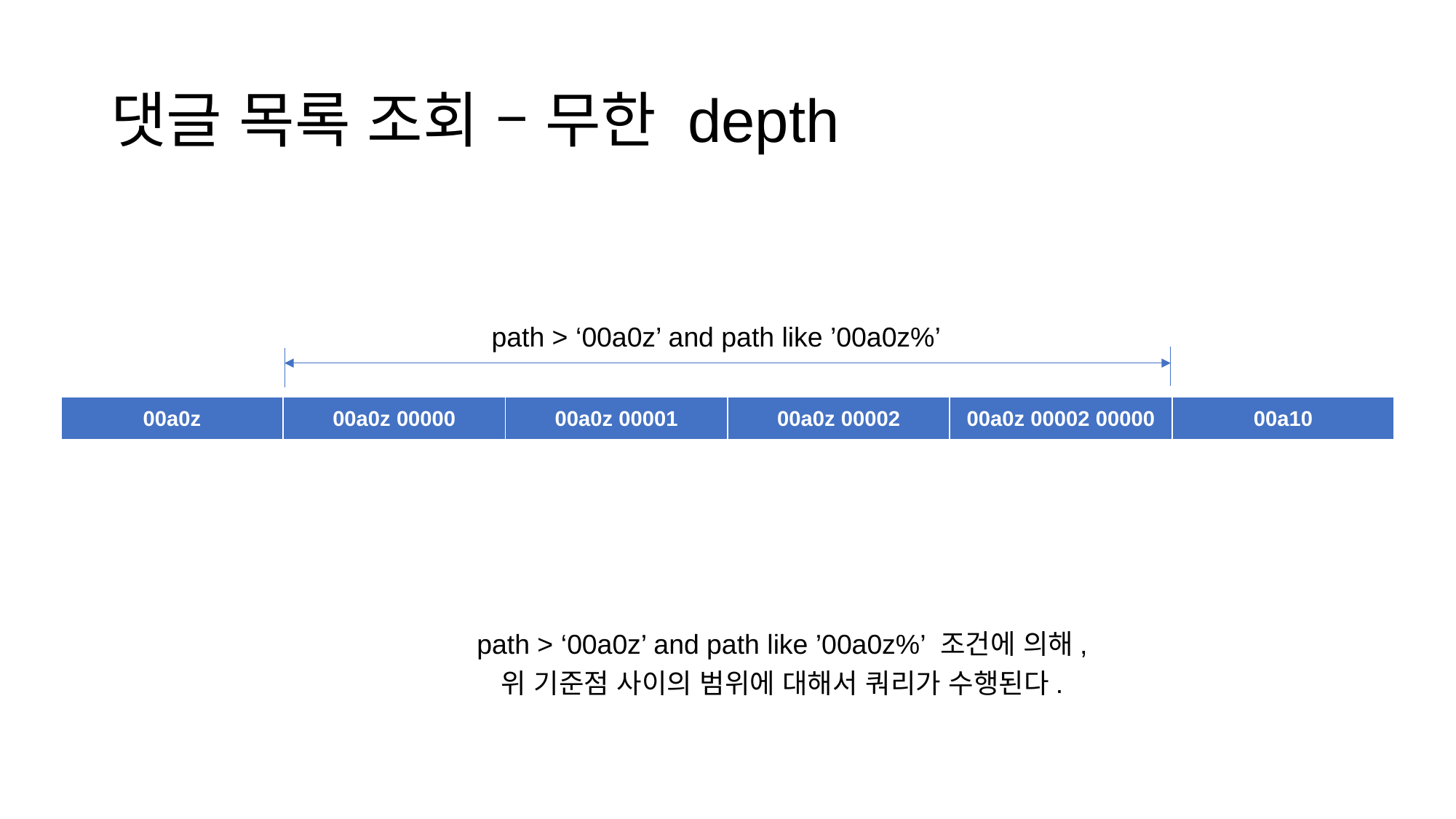

# 댓글 목록 조회 – 무한 depth
path > ‘00a0z’ and path like ’00a0z%’
| 00a0z | 00a0z 00000 | 00a0z 00001 | 00a0z 00002 | 00a0z 00002 00000 | 00a10 |
| --- | --- | --- | --- | --- | --- |
path > ‘00a0z’ and path like ’00a0z%’ 조건에 의해,
위 기준점 사이의 범위에 대해서 쿼리가 수행된다.